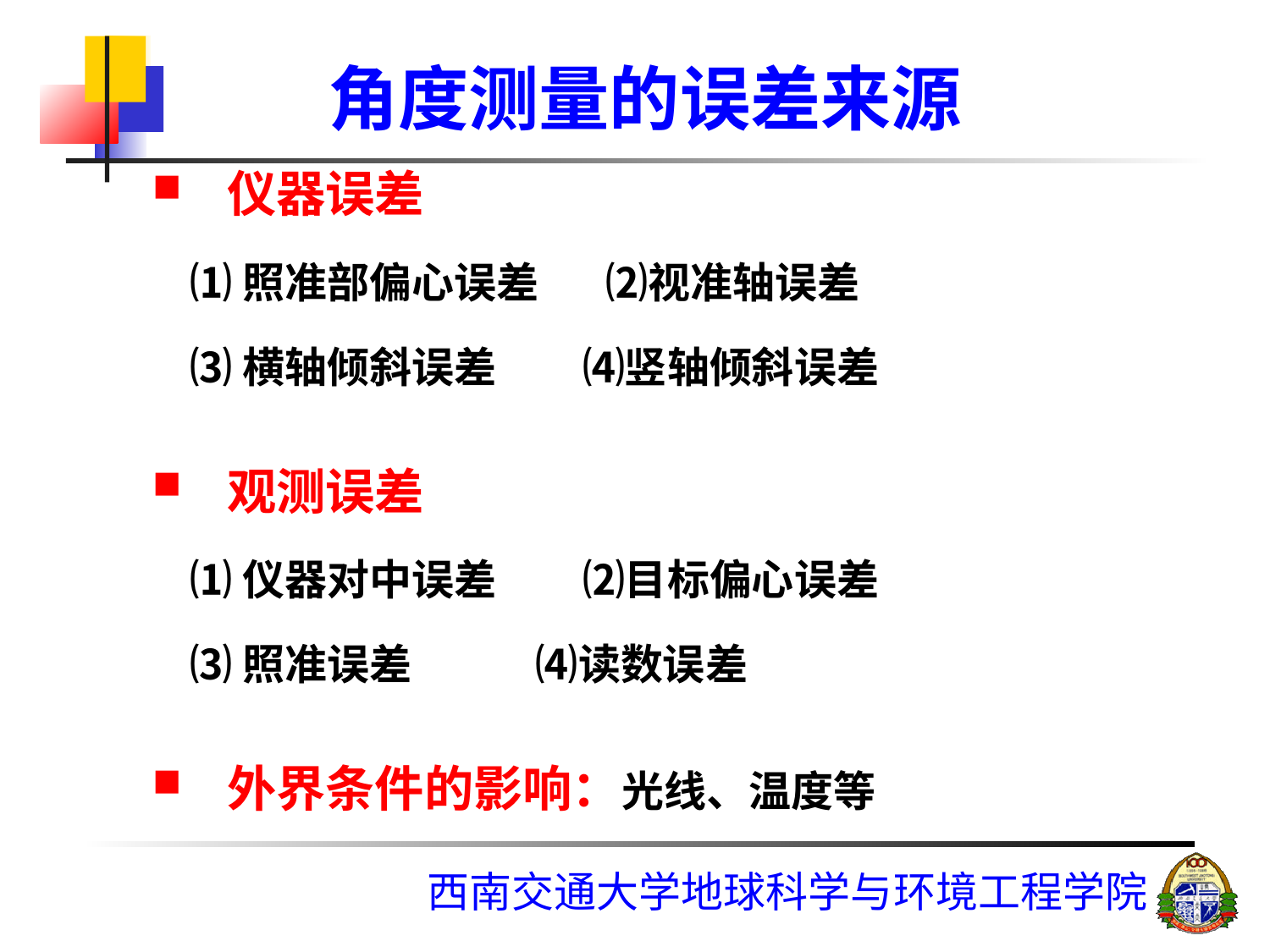

# 角度测量的误差来源
仪器误差
    ⑴照准部偏心误差       ⑵视准轴误差
    ⑶横轴倾斜误差         ⑷竖轴倾斜误差

观测误差
    ⑴仪器对中误差         ⑵目标偏心误差
    ⑶照准误差             ⑷读数误差

外界条件的影响：光线、温度等